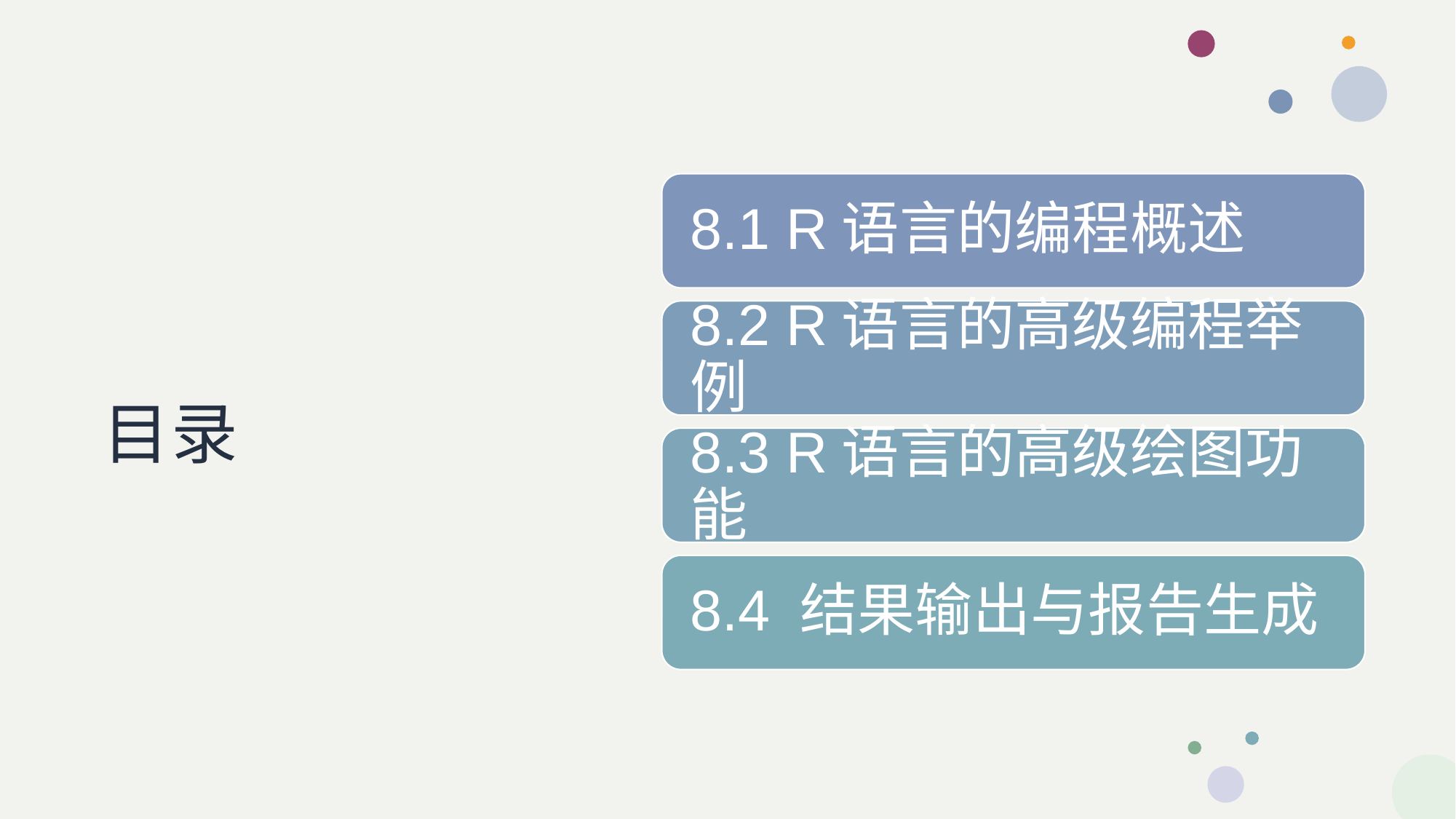

# 目录
8.1 R语言的编程概述
8.2 R语言的高级编程举例
8.3 R语言的高级绘图功能
8.4 结果输出与报告生成